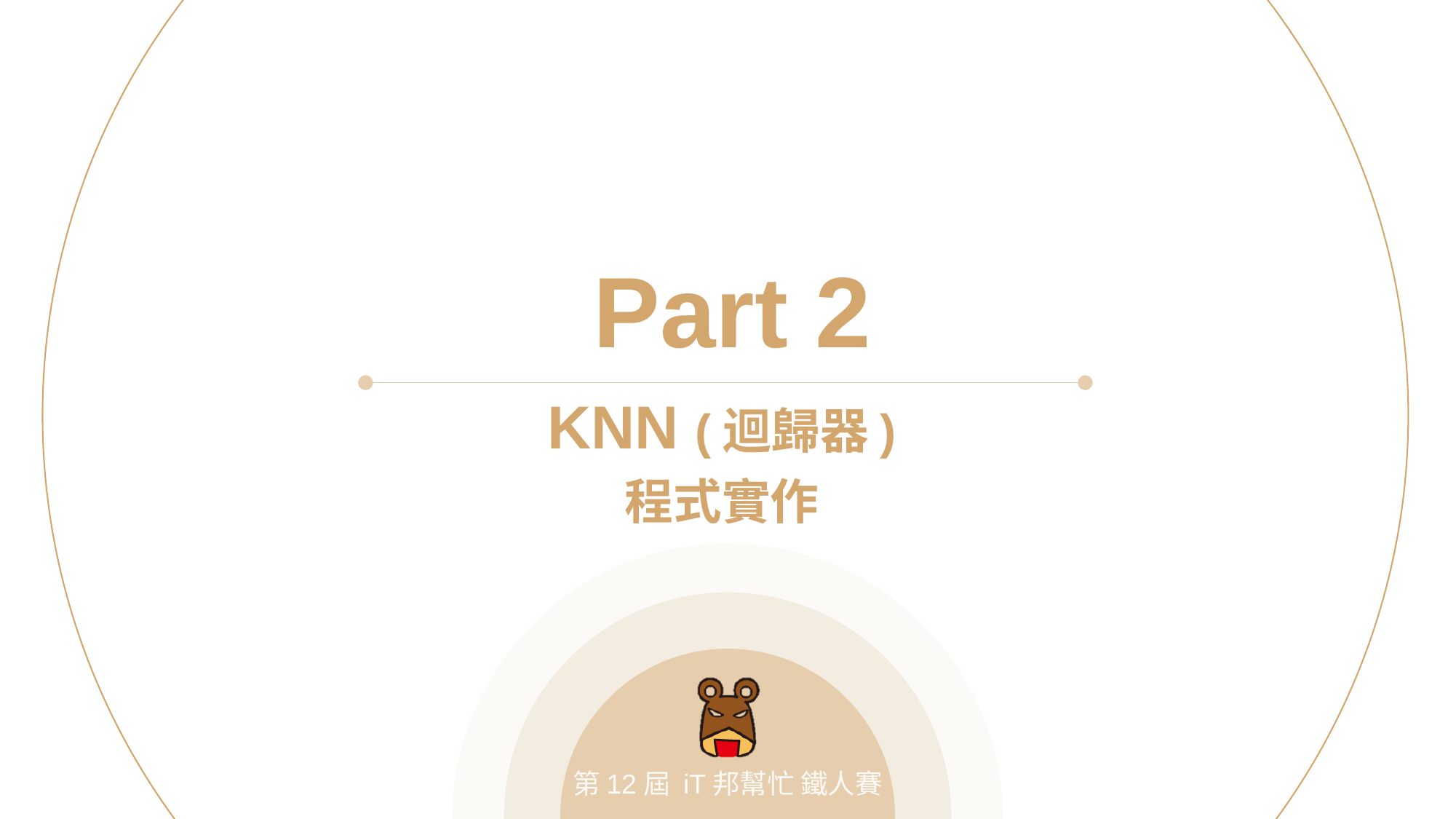

Part 2
KNN (迴歸器)
程式實作
第12屆 iT邦幫忙 鐵人賽